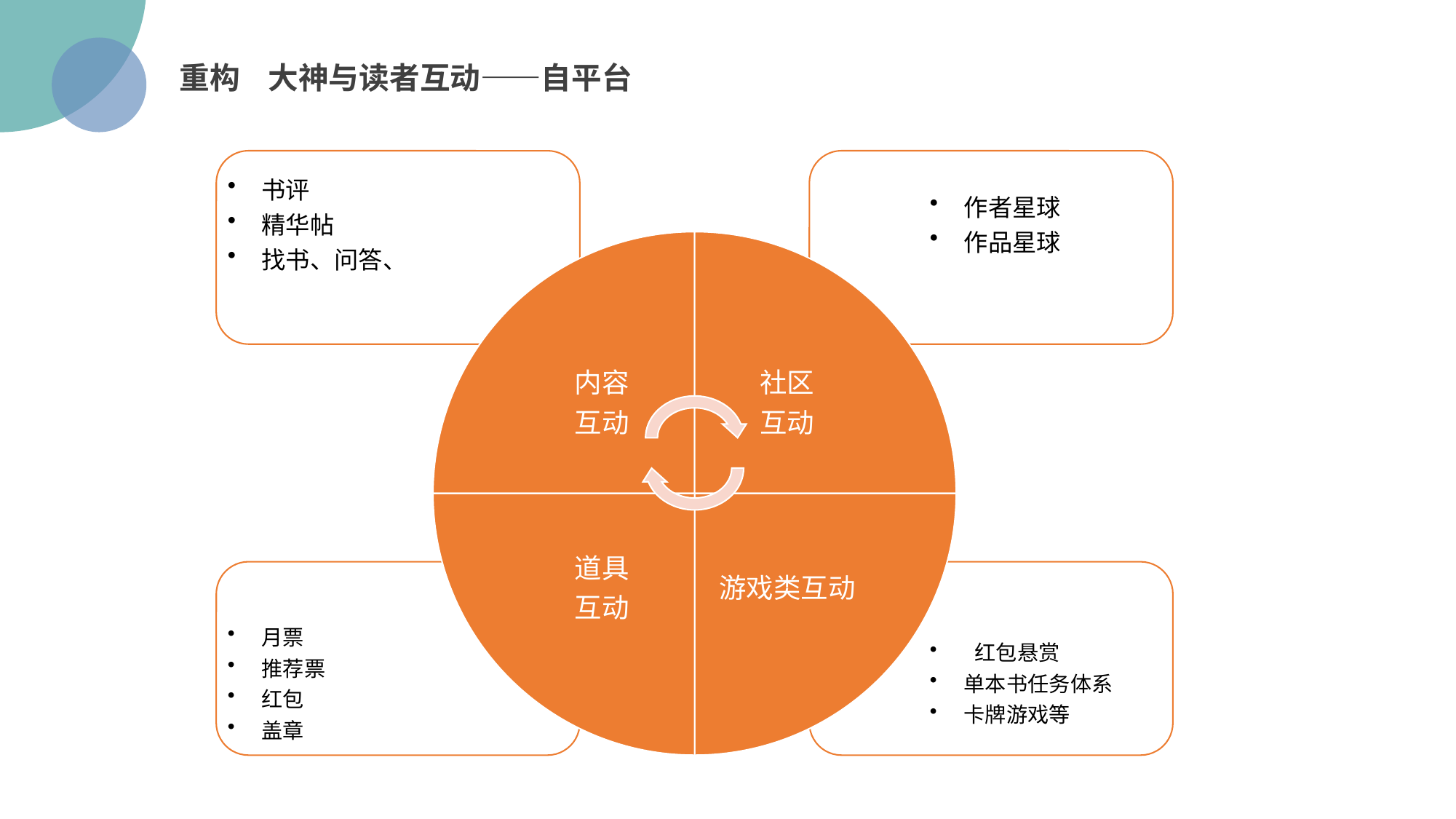

重构    大神与读者互动——自平台
内容
互动
书评
社区
互动
作者星球
游戏类互动
 红包悬赏
道具
互动
月票
精华帖
找书、问答、
推荐票
红包
作品星球
单本书任务体系
卡牌游戏等
盖章